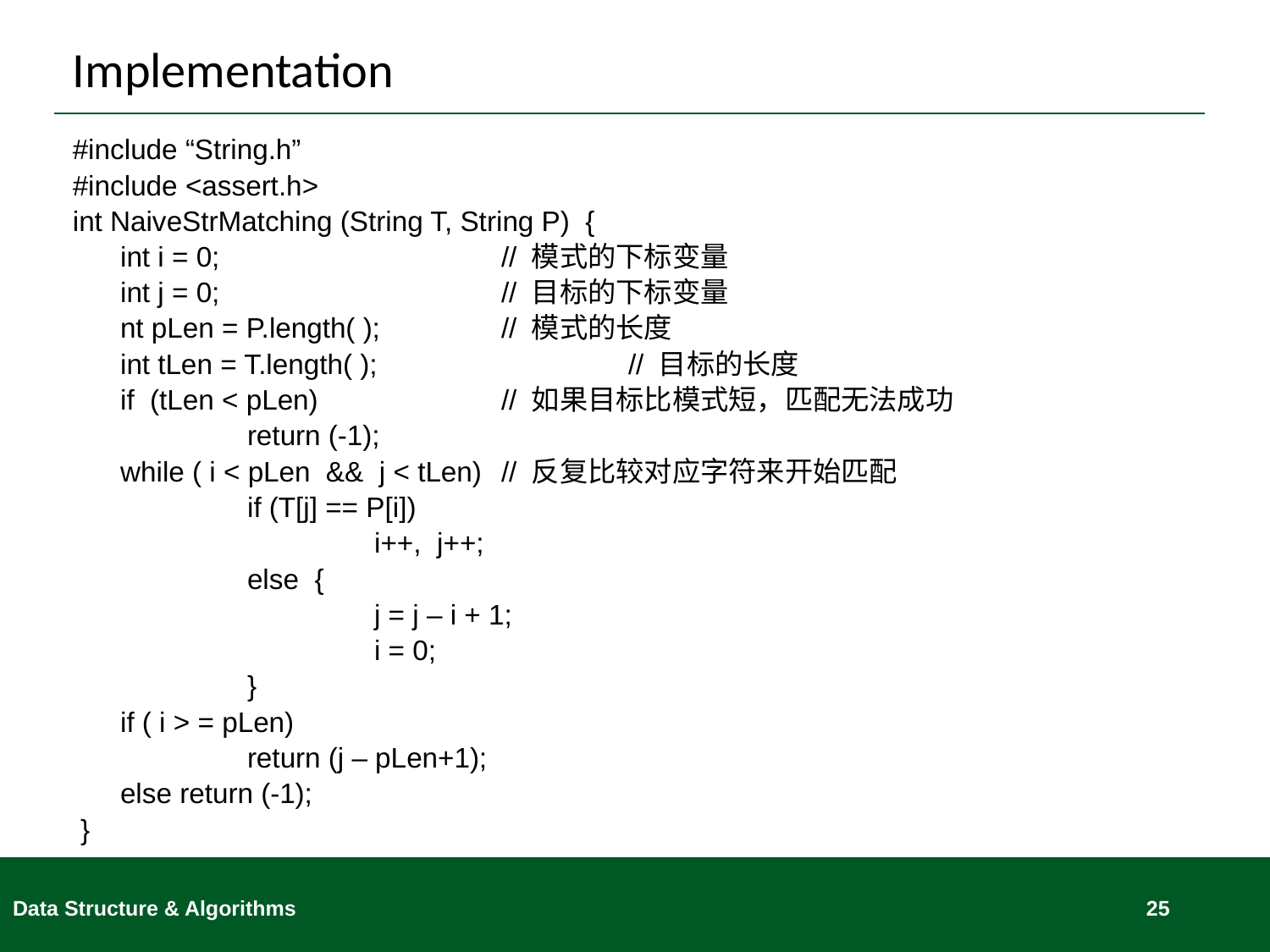

# Implementation
#include “String.h”
#include <assert.h>
int NaiveStrMatching (String T, String P)  {
	int i = 0;			// 模式的下标变量
	int j = 0;			// 目标的下标变量
	nt pLen = P.length( );             	// 模式的长度
	int tLen = T.length( );		// 目标的长度
	if  (tLen < pLen) 		// 如果目标比模式短，匹配无法成功
		return (-1);
	while ( i < pLen  &&  j < tLen)  	// 反复比较对应字符来开始匹配
   		if (T[j] == P[i])
			i++,  j++;
		else  {
 			j = j – i + 1;
			i = 0;
		}
	if ( i > = pLen)
		return (j – pLen+1);
	else return (-1);
 }
Data Structure & Algorithms
25